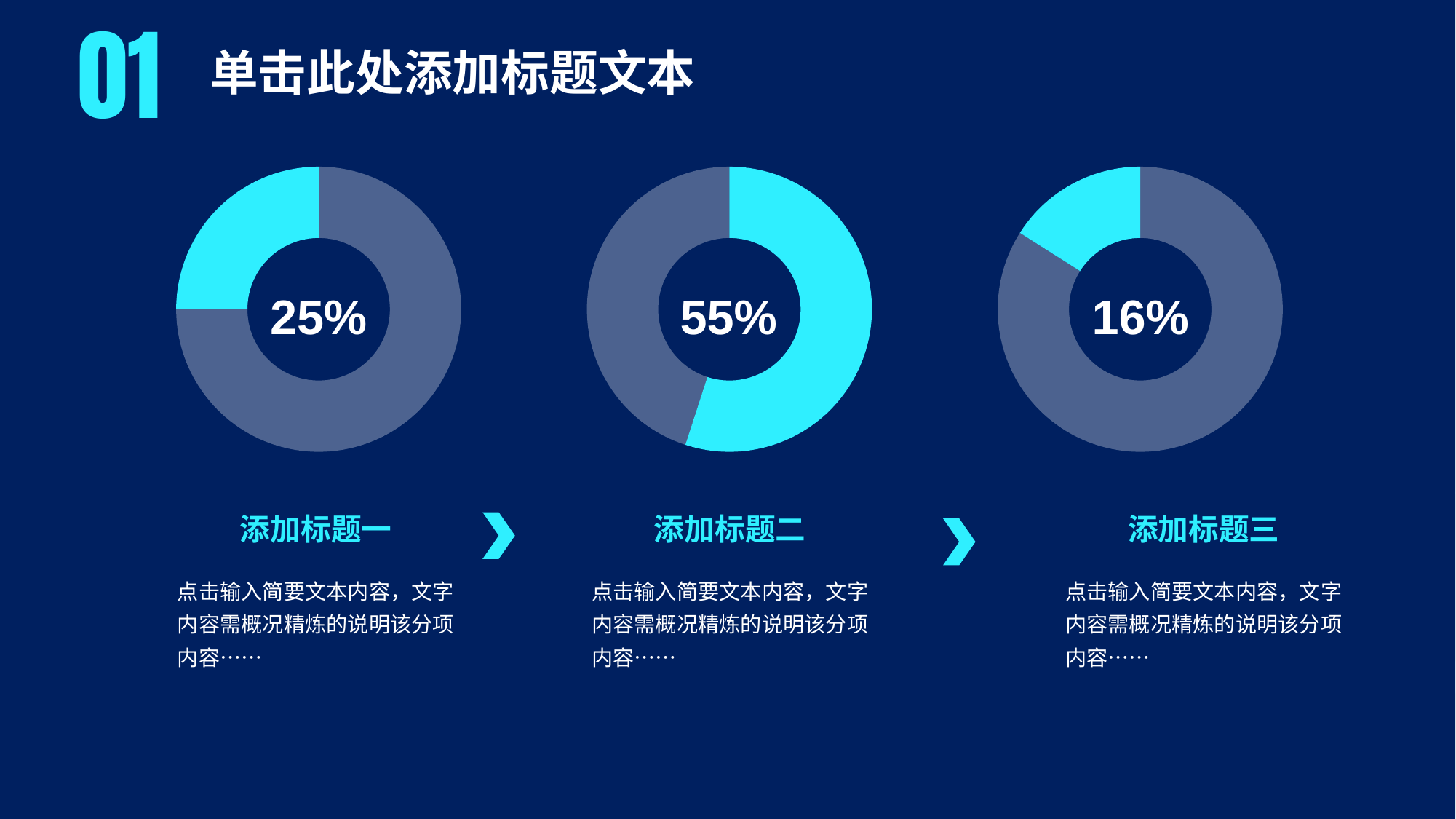

01
单击此处添加标题文本

### Chart

| Category | 销售额 |
|---|---|
| 第一季度 | 0.75 |
| 第二季度 | 0.25 |
25%

### Chart

| Category | 销售额 |
|---|---|
| 第一季度 | 0.55 |
| 第二季度 | 0.45 |
55%

### Chart

| Category | 销售额 |
|---|---|
| 第一季度 | 0.84 |
| 第二季度 | 0.16 |
16%
添加标题一
点击输入简要文本内容，文字内容需概况精炼的说明该分项内容……
添加标题二
点击输入简要文本内容，文字内容需概况精炼的说明该分项内容……
添加标题三
点击输入简要文本内容，文字内容需概况精炼的说明该分项内容……